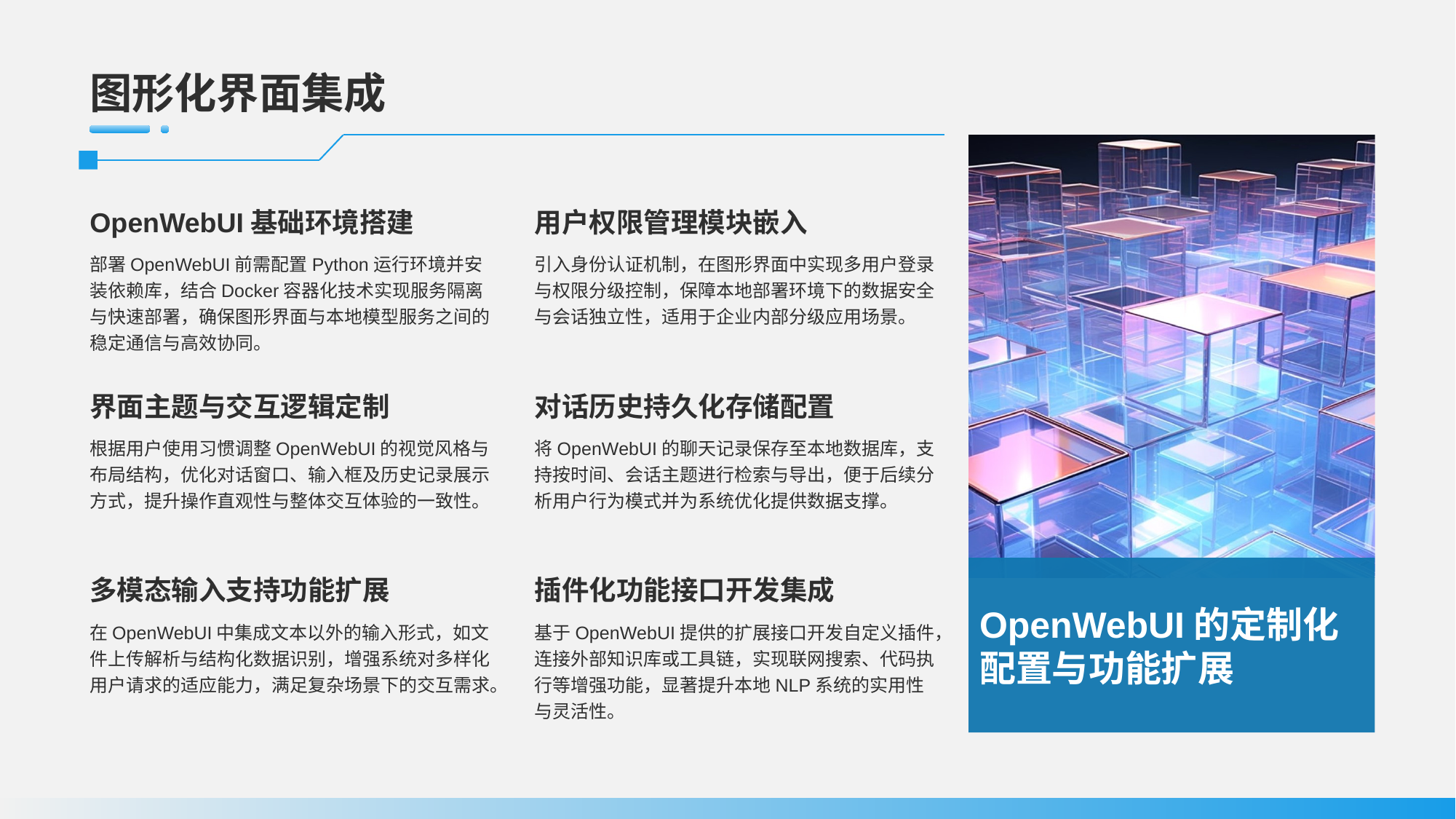

# 图形化界面集成

OpenWebUI基础环境搭建
部署OpenWebUI前需配置Python运行环境并安装依赖库，结合Docker容器化技术实现服务隔离与快速部署，确保图形界面与本地模型服务之间的稳定通信与高效协同。
用户权限管理模块嵌入
引入身份认证机制，在图形界面中实现多用户登录与权限分级控制，保障本地部署环境下的数据安全与会话独立性，适用于企业内部分级应用场景。
界面主题与交互逻辑定制
根据用户使用习惯调整OpenWebUI的视觉风格与布局结构，优化对话窗口、输入框及历史记录展示方式，提升操作直观性与整体交互体验的一致性。
对话历史持久化存储配置
将OpenWebUI的聊天记录保存至本地数据库，支持按时间、会话主题进行检索与导出，便于后续分析用户行为模式并为系统优化提供数据支撑。
OpenWebUI的定制化配置与功能扩展
多模态输入支持功能扩展
在OpenWebUI中集成文本以外的输入形式，如文件上传解析与结构化数据识别，增强系统对多样化用户请求的适应能力，满足复杂场景下的交互需求。
插件化功能接口开发集成
基于OpenWebUI提供的扩展接口开发自定义插件，连接外部知识库或工具链，实现联网搜索、代码执行等增强功能，显著提升本地NLP系统的实用性与灵活性。